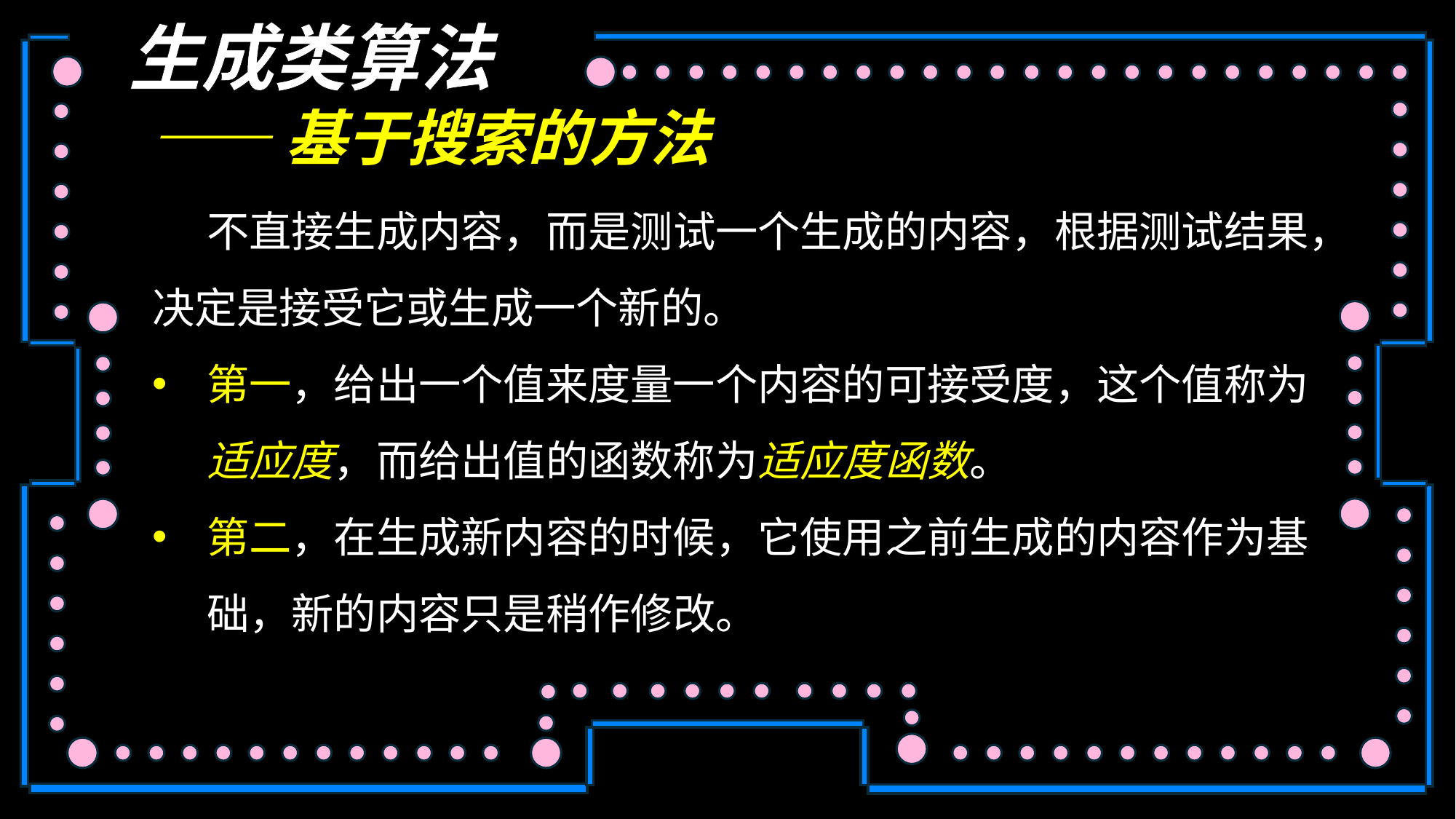

生成类算法

——基于搜索的方法

不直接生成内容，而是测试一个生成的内容，根据测试结果，决定是接受它或生成一个新的。
第一，给出一个值来度量一个内容的可接受度，这个值称为适应度，而给出值的函数称为适应度函数。
第二，在生成新内容的时候，它使用之前生成的内容作为基础，新的内容只是稍作修改。